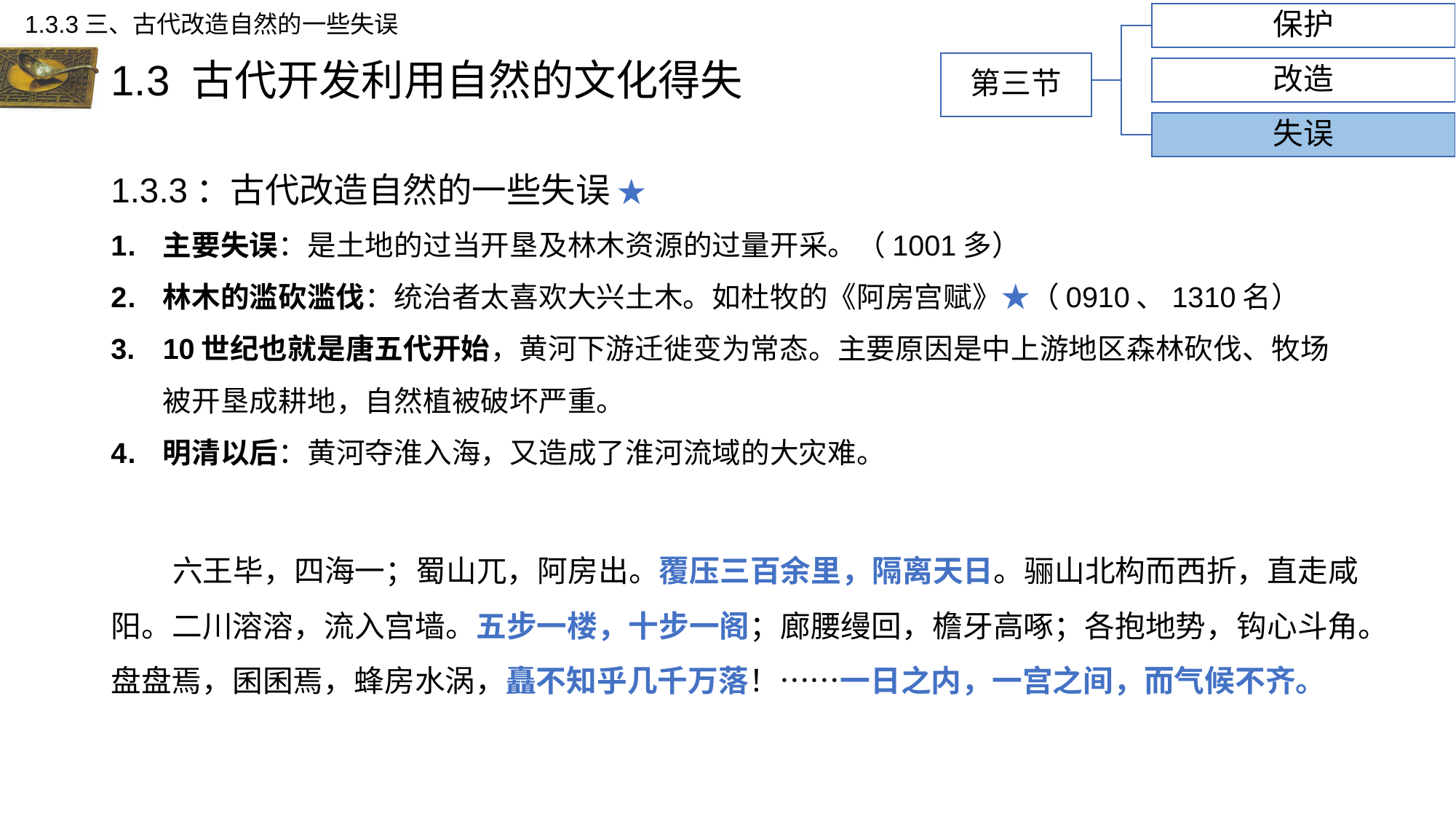

保护
1.3.3三、古代改造自然的一些失误

# 1.3 古代开发利用自然的文化得失
第三节
改造

失误
1.3.3：古代改造自然的一些失误 ★
主要失误：是土地的过当开垦及林木资源的过量开采。（1001多）
林木的滥砍滥伐：统治者太喜欢大兴土木。如杜牧的《阿房宫赋》★（0910、1310名）
10世纪也就是唐五代开始，黄河下游迁徙变为常态。主要原因是中上游地区森林砍伐、牧场被开垦成耕地，自然植被破坏严重。
明清以后：黄河夺淮入海，又造成了淮河流域的大灾难。
        六王毕，四海一；蜀山兀，阿房出。覆压三百余里，隔离天日。骊山北构而西折，直走咸阳。二川溶溶，流入宫墙。五步一楼，十步一阁；廊腰缦回，檐牙高啄；各抱地势，钩心斗角。盘盘焉，囷囷焉，蜂房水涡，矗不知乎几千万落！……一日之内，一宫之间，而气候不齐。
64